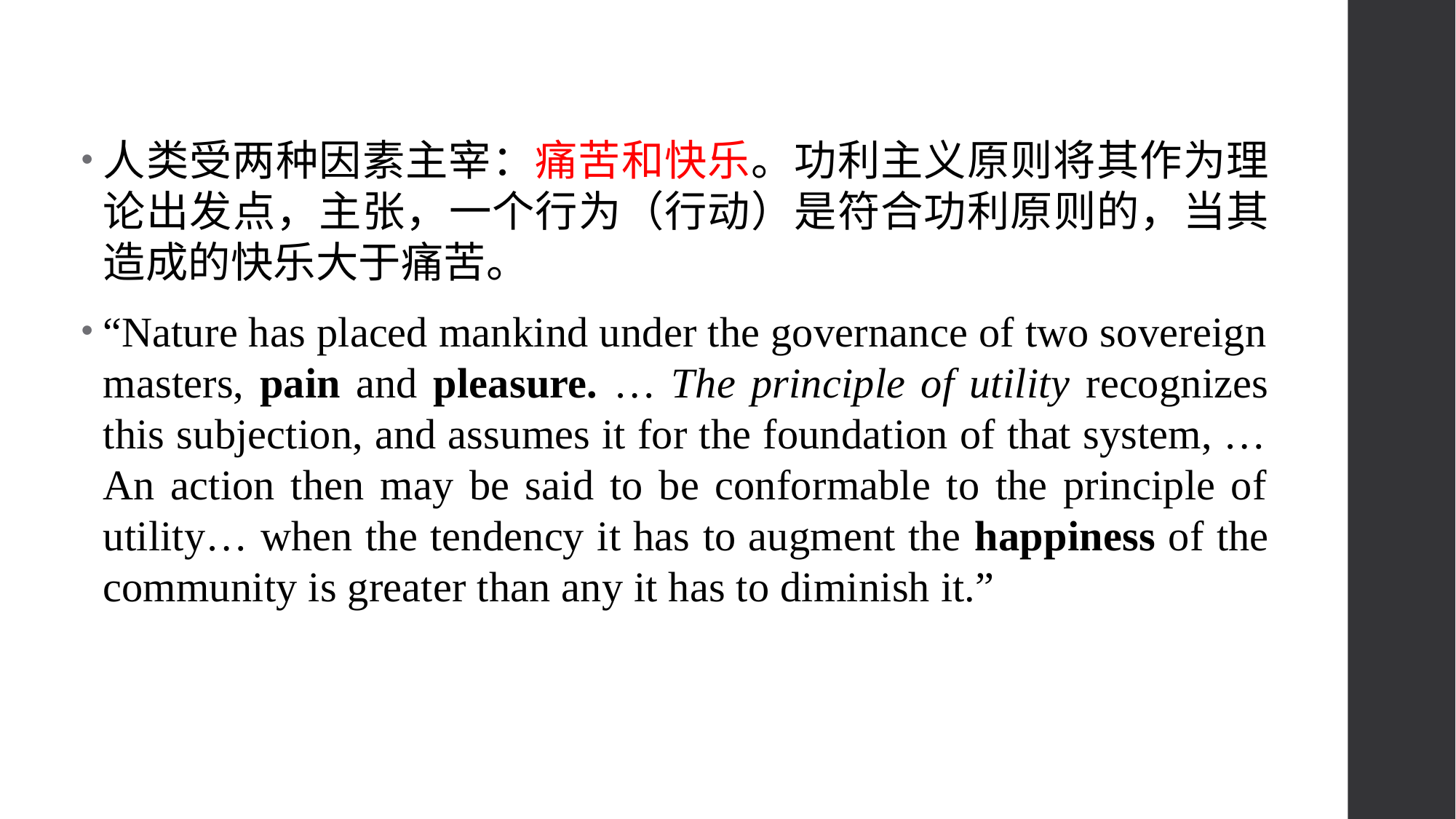

人类受两种因素主宰：痛苦和快乐。功利主义原则将其作为理论出发点，主张，一个行为（行动）是符合功利原则的，当其造成的快乐大于痛苦。
“Nature has placed mankind under the governance of two sovereign masters, pain and pleasure. … The principle of utility recognizes this subjection, and assumes it for the foundation of that system, …An action then may be said to be conformable to the principle of utility… when the tendency it has to augment the happiness of the community is greater than any it has to diminish it.”